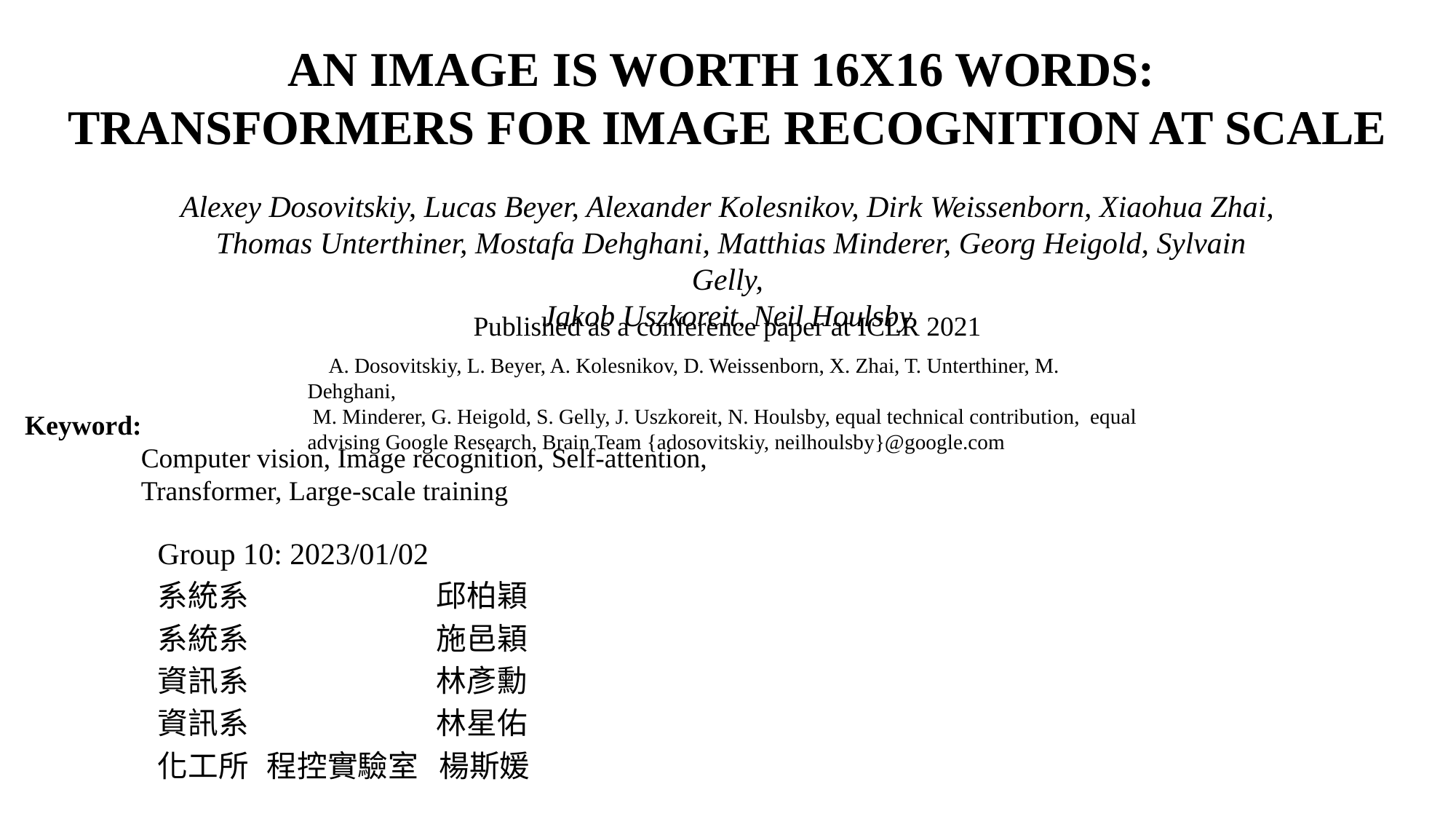

AN IMAGE IS WORTH 16X16 WORDS:
TRANSFORMERS FOR IMAGE RECOGNITION AT SCALE
Alexey Dosovitskiy, Lucas Beyer, Alexander Kolesnikov, Dirk Weissenborn, Xiaohua Zhai,
 Thomas Unterthiner, Mostafa Dehghani, Matthias Minderer, Georg Heigold, Sylvain Gelly,
Jakob Uszkoreit, Neil Houlsby
Published as a conference paper at ICLR 2021
    A. Dosovitskiy, L. Beyer, A. Kolesnikov, D. Weissenborn, X. Zhai, T. Unterthiner, M. Dehghani,
 M. Minderer, G. Heigold, S. Gelly, J. Uszkoreit, N. Houlsby, equal technical contribution,  equal advising Google Research, Brain Team {adosovitskiy, neilhoulsby}@google.com
Keyword:
	 Computer vision, Image recognition, Self-attention,
	 Transformer, Large-scale training
Group 10: 2023/01/02
系統系 	   	         邱柏穎
系統系 	   	         施邑穎
資訊系 	   	         林彥勳
資訊系 	   	         林星佑
化工所 	程控實驗室   楊斯媛